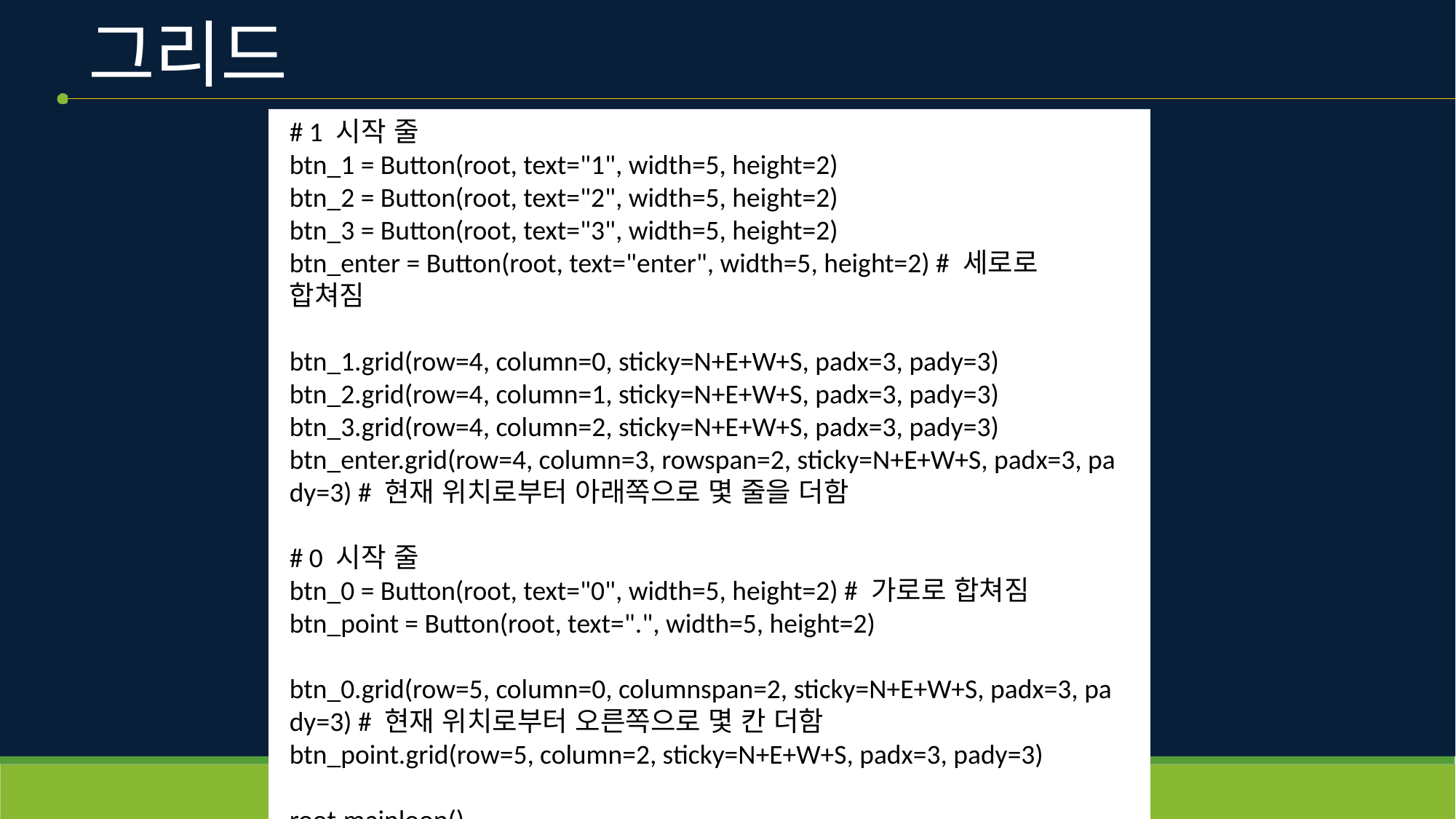

# 그리드

# 1 시작 줄
btn_1 = Button(root, text="1", width=5, height=2)
btn_2 = Button(root, text="2", width=5, height=2)
btn_3 = Button(root, text="3", width=5, height=2)
btn_enter = Button(root, text="enter", width=5, height=2) # 세로로 합쳐짐
btn_1.grid(row=4, column=0, sticky=N+E+W+S, padx=3, pady=3)
btn_2.grid(row=4, column=1, sticky=N+E+W+S, padx=3, pady=3)
btn_3.grid(row=4, column=2, sticky=N+E+W+S, padx=3, pady=3)
btn_enter.grid(row=4, column=3, rowspan=2, sticky=N+E+W+S, padx=3, pady=3) # 현재 위치로부터 아래쪽으로 몇 줄을 더함
# 0 시작 줄
btn_0 = Button(root, text="0", width=5, height=2) # 가로로 합쳐짐
btn_point = Button(root, text=".", width=5, height=2)
btn_0.grid(row=5, column=0, columnspan=2, sticky=N+E+W+S, padx=3, pady=3) # 현재 위치로부터 오른쪽으로 몇 칸 더함
btn_point.grid(row=5, column=2, sticky=N+E+W+S, padx=3, pady=3)
root.mainloop()